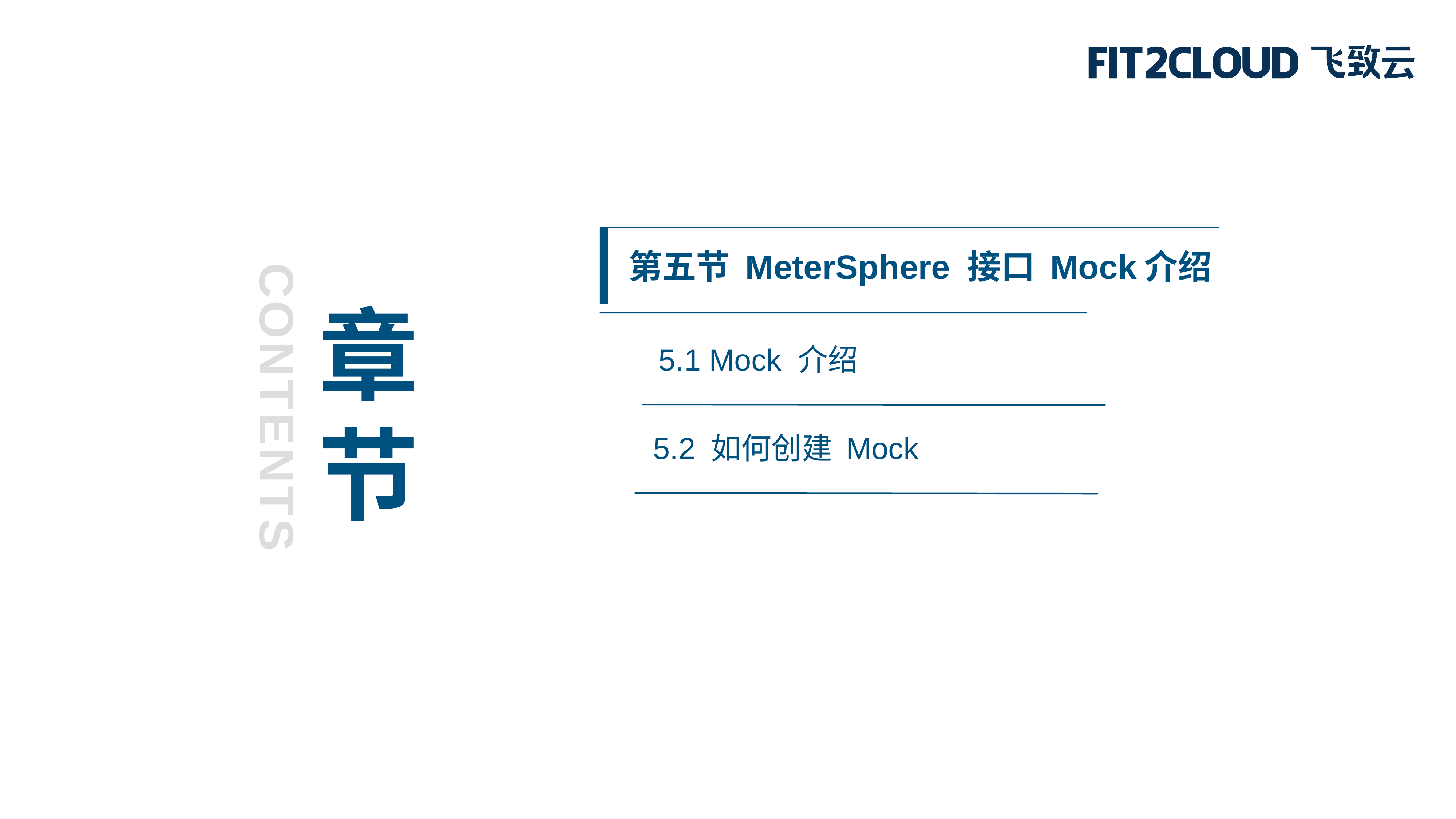

第五节 MeterSphere 接口 Mock介绍

章
节

5.1 Mock 介绍
CONTENTS

5.2 如何创建 Mock